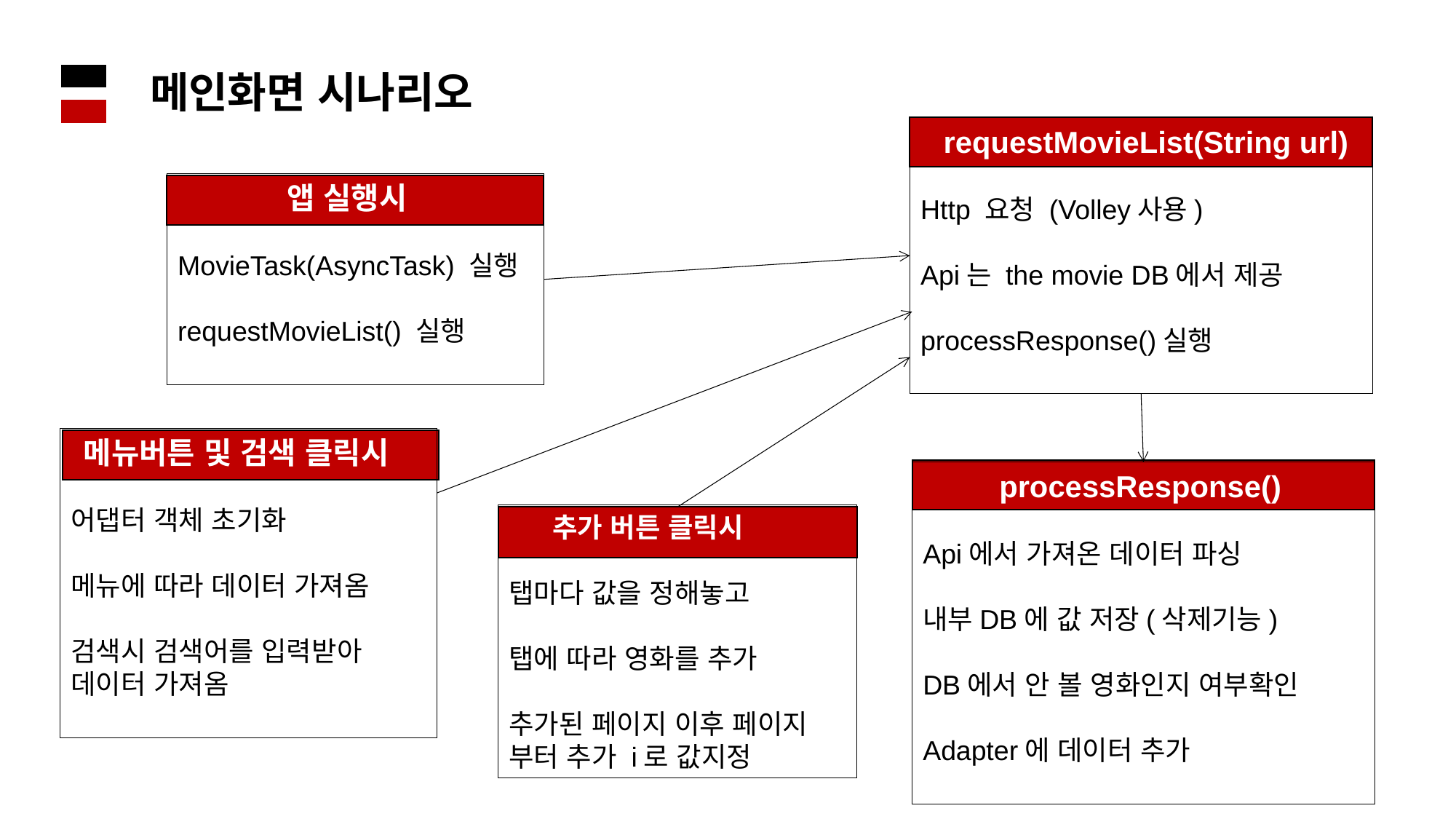

메인화면 시나리오

   requestMovieList(String url)

Http 요청 (Volley사용)

Api는 the movie DB에서 제공

processResponse()실행

	앱 실행시

MovieTask(AsyncTask) 실행

requestMovieList() 실행

 메뉴버튼 및 검색 클릭시

어댑터 객체 초기화

메뉴에 따라 데이터 가져옴

검색시 검색어를 입력받아
데이터 가져옴

          processResponse()

Api에서 가져온 데이터 파싱

내부DB에 값 저장(삭제기능)

DB에서 안 볼 영화인지 여부확인

Adapter에 데이터 추가

      추가 버튼 클릭시

탭마다 값을 정해놓고

탭에 따라 영화를 추가

추가된 페이지 이후 페이지
부터 추가 i로 값지정